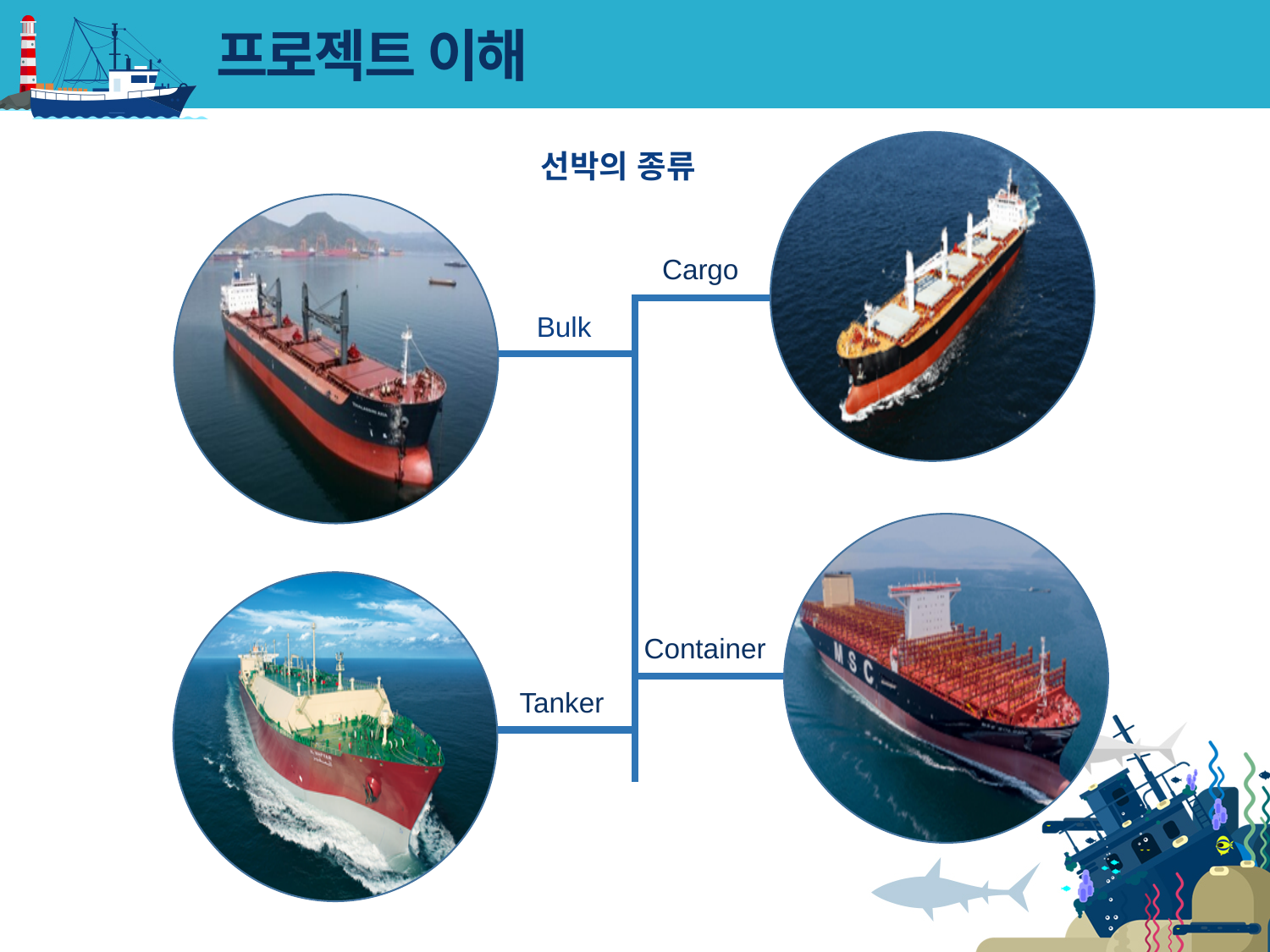

#
프로젝트 이해

선박의 종류

Cargo
Bulk

Container
Tanker